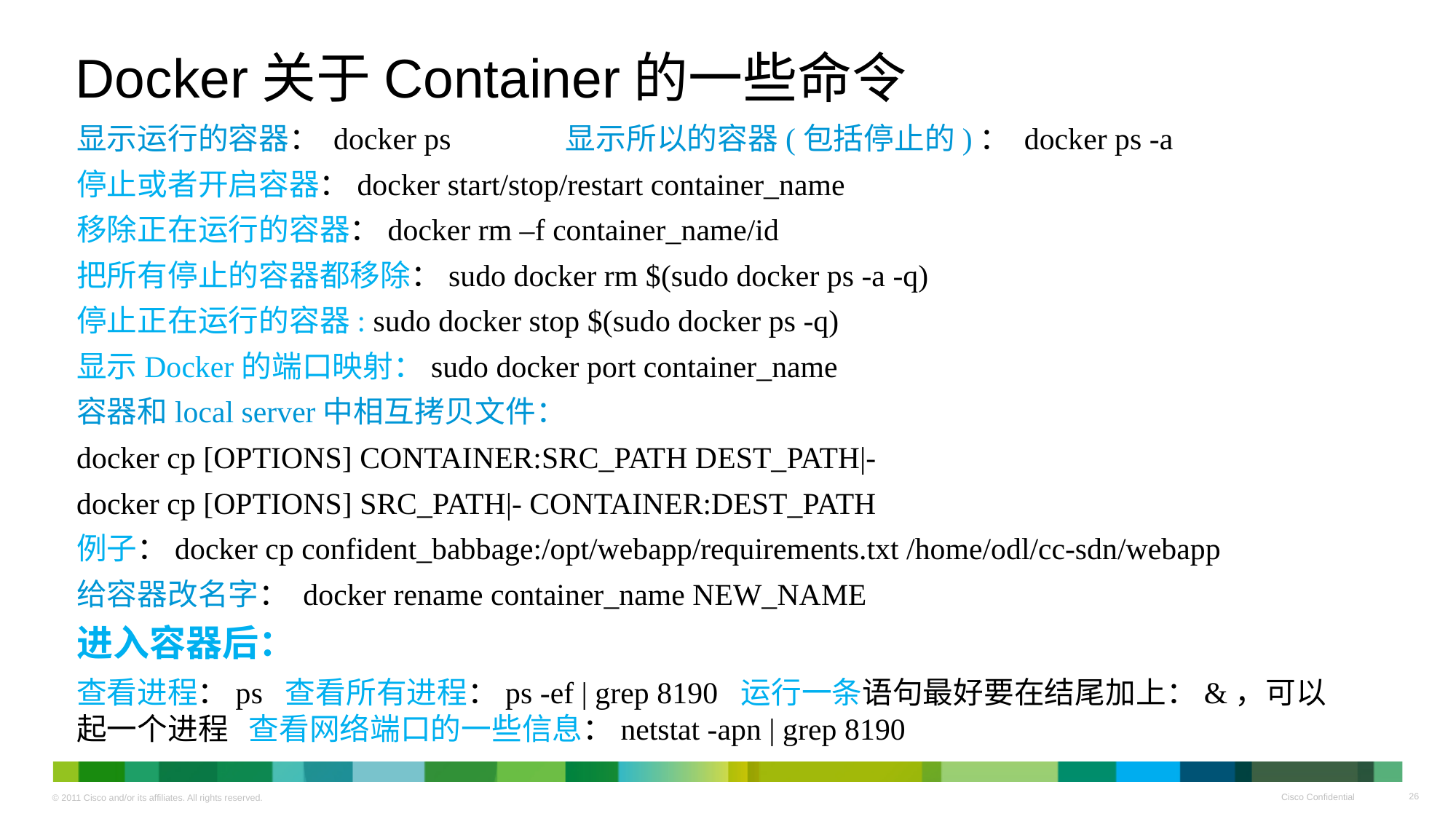

# Docker关于Container的一些命令
显示运行的容器： docker ps              显示所以的容器(包括停止的)： docker ps -a
停止或者开启容器：docker start/stop/restart container_name
移除正在运行的容器：docker rm –f container_name/id
把所有停止的容器都移除：sudo docker rm $(sudo docker ps -a -q)
停止正在运行的容器: sudo docker stop $(sudo docker ps -q)
显示Docker的端口映射：sudo docker port container_name
容器和local server中相互拷贝文件：
docker cp [OPTIONS] CONTAINER:SRC_PATH DEST_PATH|-
docker cp [OPTIONS] SRC_PATH|- CONTAINER:DEST_PATH
例子：docker cp confident_babbage:/opt/webapp/requirements.txt /home/odl/cc-sdn/webapp
给容器改名字： docker rename container_name NEW_NAME
进入容器后：
查看进程：ps  查看所有进程：ps -ef | grep 8190  运行一条语句最好要在结尾加上：&，可以起一个进程   查看网络端口的一些信息：netstat -apn | grep 8190